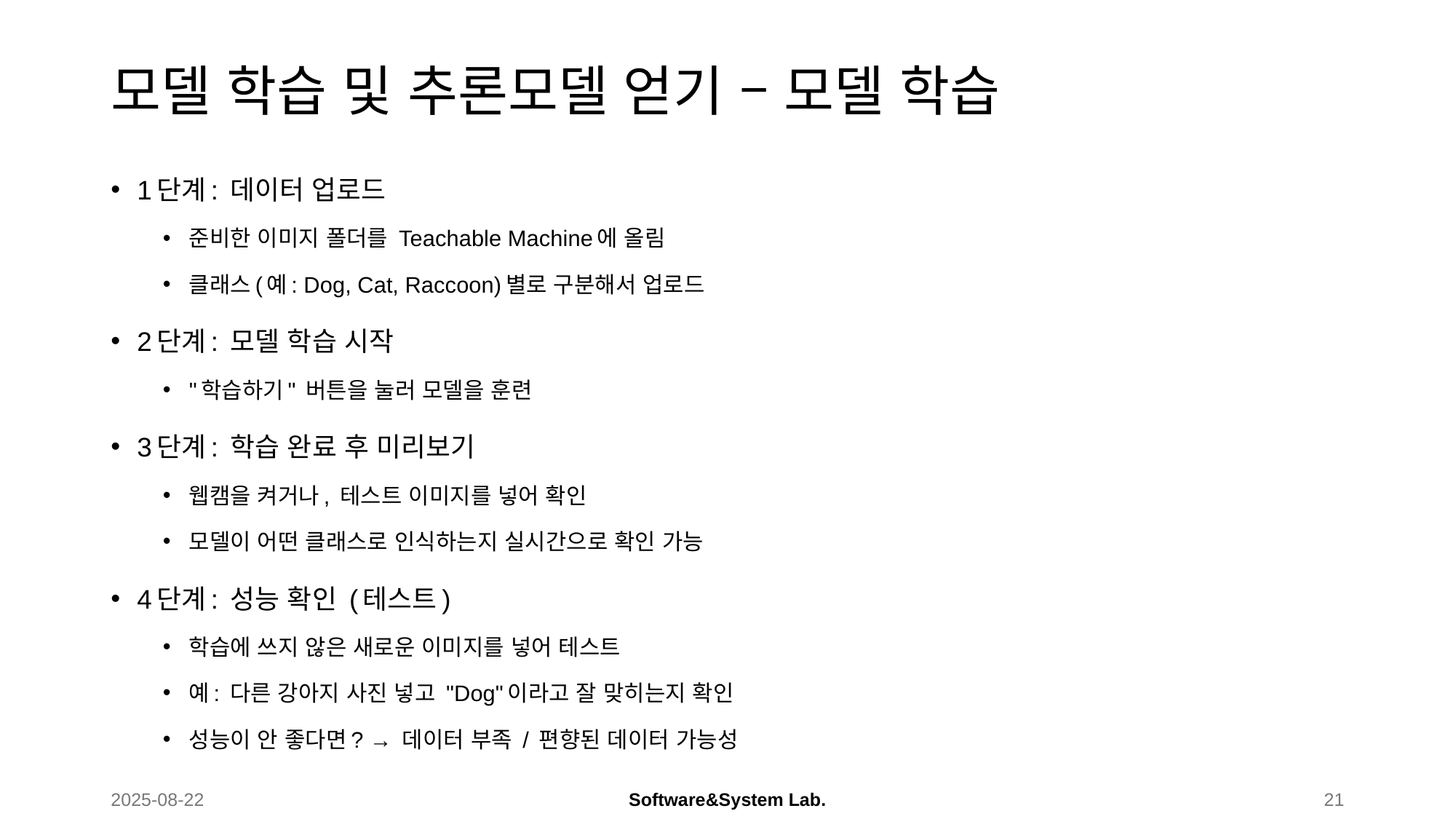

# 모델 학습 및 추론모델 얻기 – 모델 학습
1단계: 데이터 업로드
준비한 이미지 폴더를 Teachable Machine에 올림
클래스(예: Dog, Cat, Raccoon)별로 구분해서 업로드
2단계: 모델 학습 시작
"학습하기" 버튼을 눌러 모델을 훈련
3단계: 학습 완료 후 미리보기
웹캠을 켜거나, 테스트 이미지를 넣어 확인
모델이 어떤 클래스로 인식하는지 실시간으로 확인 가능
4단계: 성능 확인 (테스트)
학습에 쓰지 않은 새로운 이미지를 넣어 테스트
예: 다른 강아지 사진 넣고 "Dog"이라고 잘 맞히는지 확인
성능이 안 좋다면? → 데이터 부족 / 편향된 데이터 가능성
2025-08-22
Software&System Lab.
21